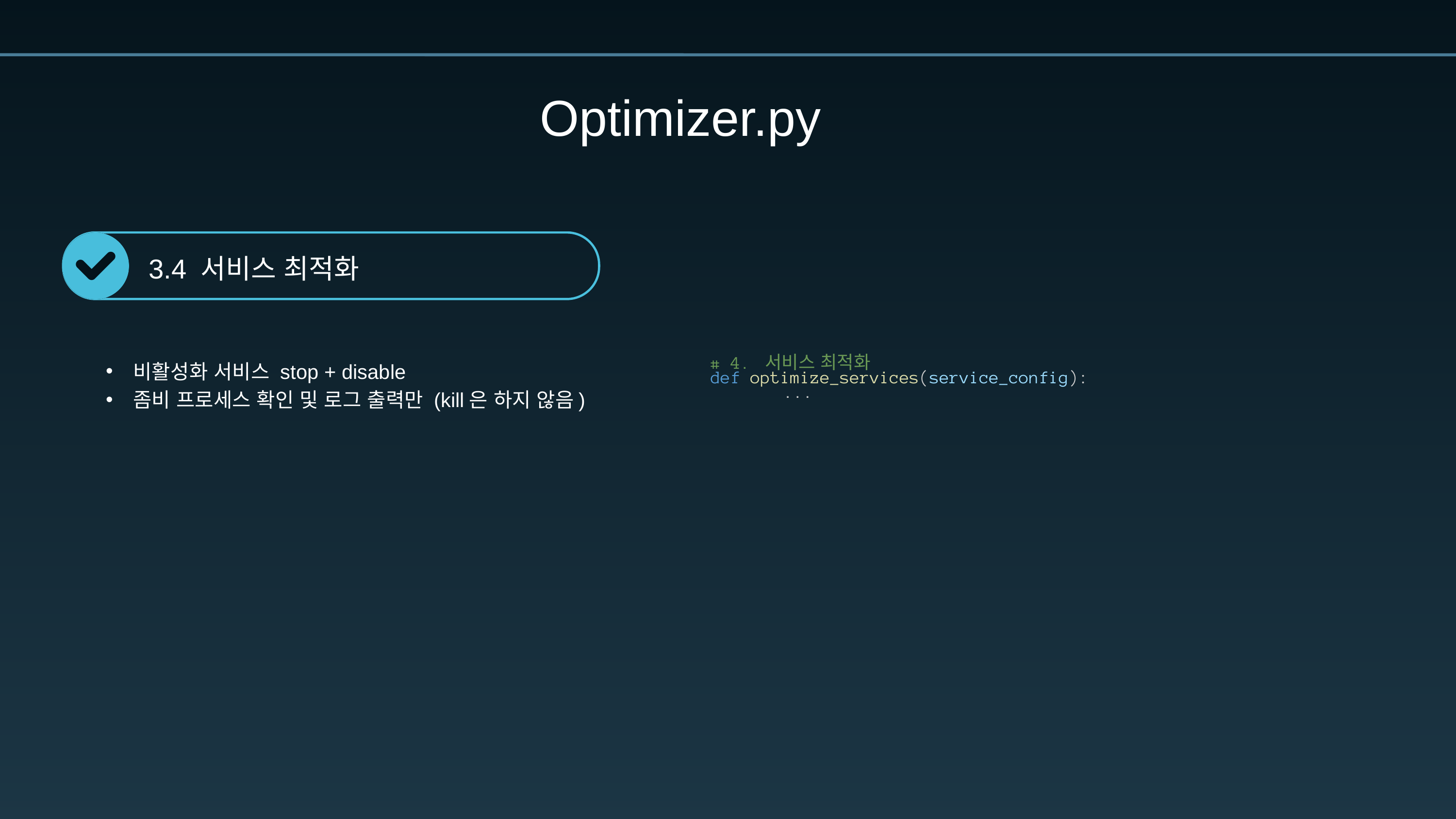

Optimizer.py

3.4 서비스 최적화
비활성화 서비스 stop + disable
좀비 프로세스 확인 및 로그 출력만 (kill은 하지 않음)
# 4. 서비스 최적화
def optimize_services(service_config):
	...